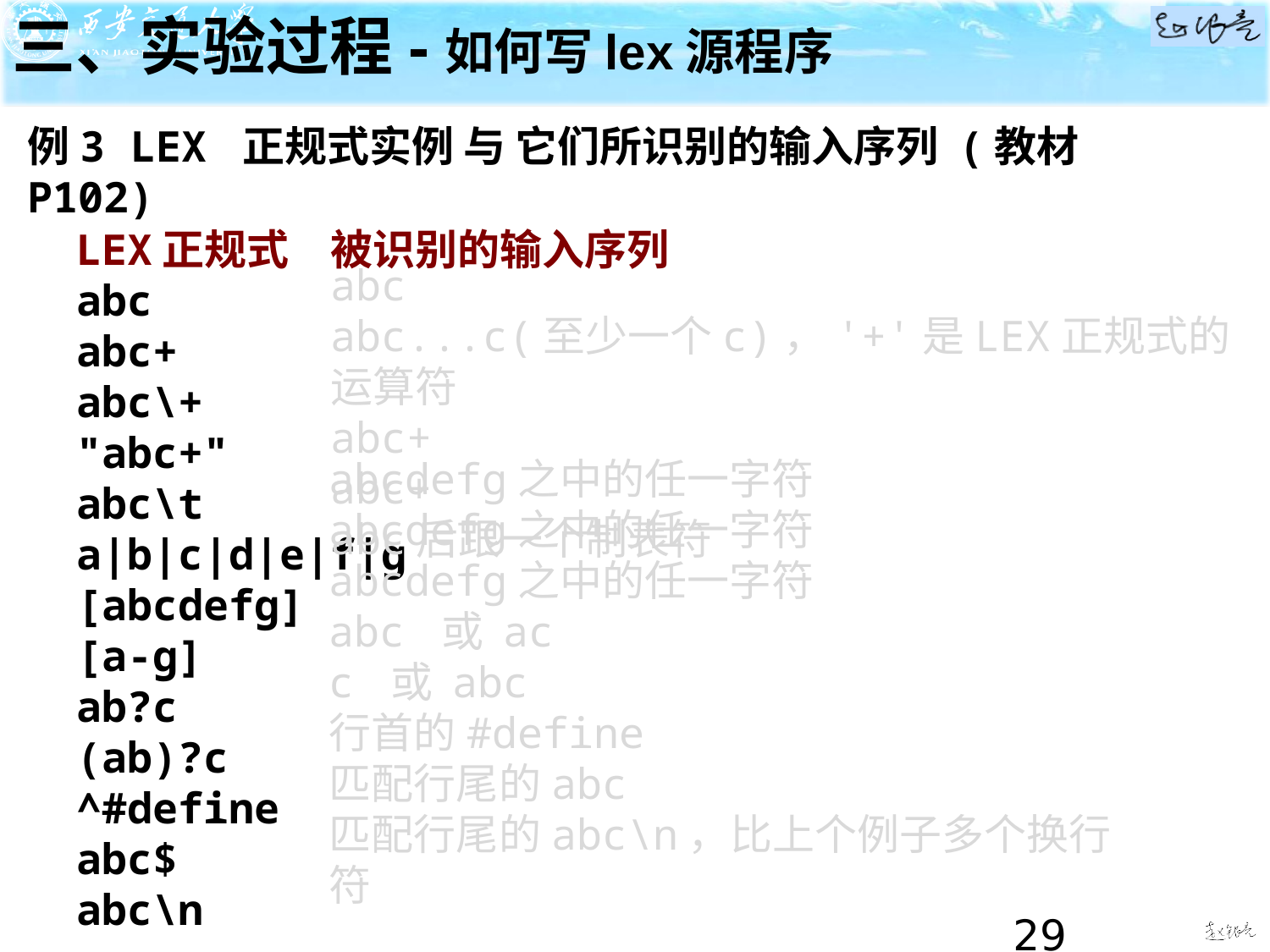

三、实验过程-如何写lex源程序
例3 LEX 正规式实例 与 它们所识别的输入序列 (教材P102)
LEX正规式	被识别的输入序列
abc
abc+
abc\+
"abc+"
abc\t
a|b|c|d|e|f|g
[abcdefg]
[a-g]
ab?c
(ab)?c
^#define
abc$
abc\n
abc
abc...c(至少一个c)，'+'是LEX正规式的运算符
abc+
abc+
abc后跟一个制表符
abcdefg之中的任一字符
abcdefg之中的任一字符
abcdefg之中的任一字符
abc 或 ac
c 或 abc
行首的#define
匹配行尾的abc
匹配行尾的abc\n，比上个例子多个换行符
29